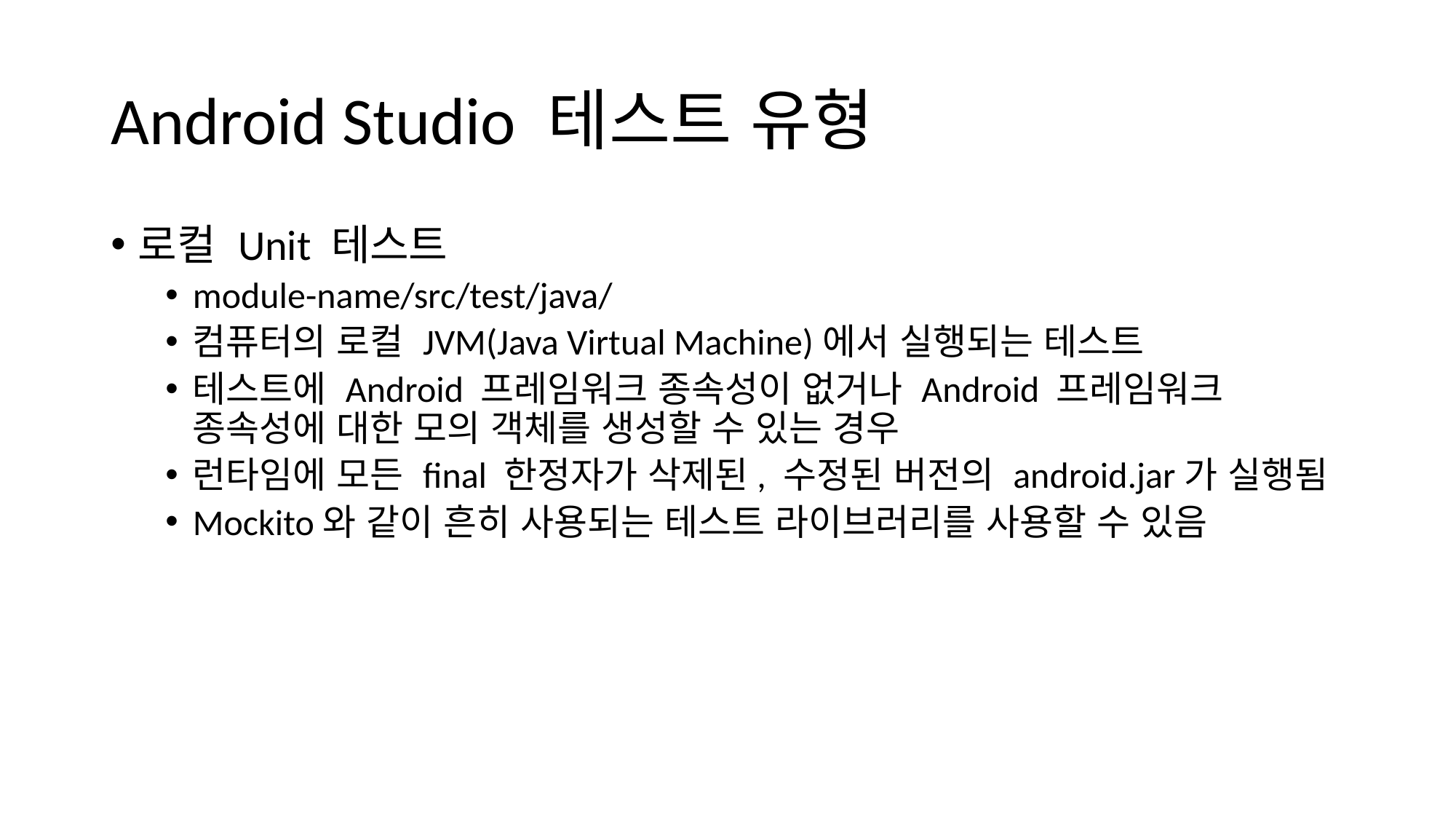

# Android Studio 테스트 유형
로컬 Unit 테스트
module-name/src/test/java/
컴퓨터의 로컬 JVM(Java Virtual Machine)에서 실행되는 테스트
테스트에 Android 프레임워크 종속성이 없거나 Android 프레임워크 종속성에 대한 모의 객체를 생성할 수 있는 경우
런타임에 모든 final 한정자가 삭제된, 수정된 버전의 android.jar가 실행됨
Mockito와 같이 흔히 사용되는 테스트 라이브러리를 사용할 수 있음